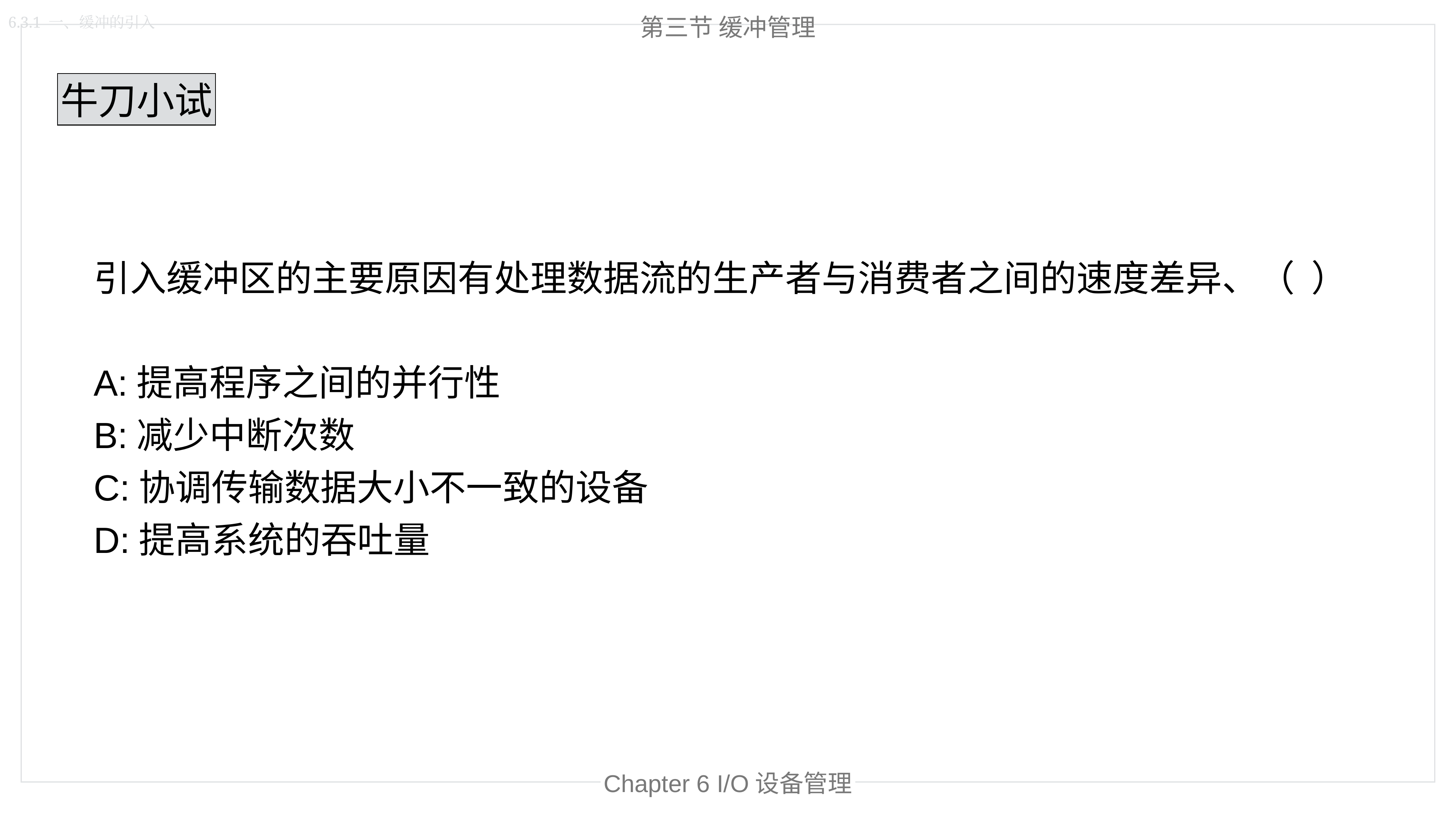

第三节 缓冲管理
6.3.1 一、缓冲的引入

牛刀小试
引入缓冲区的主要原因有处理数据流的生产者与消费者之间的速度差异、（  ）

A:提高程序之间的并行性
B:减少中断次数
C:协调传输数据大小不一致的设备
D:提高系统的吞吐量
Chapter 6 I/O设备管理